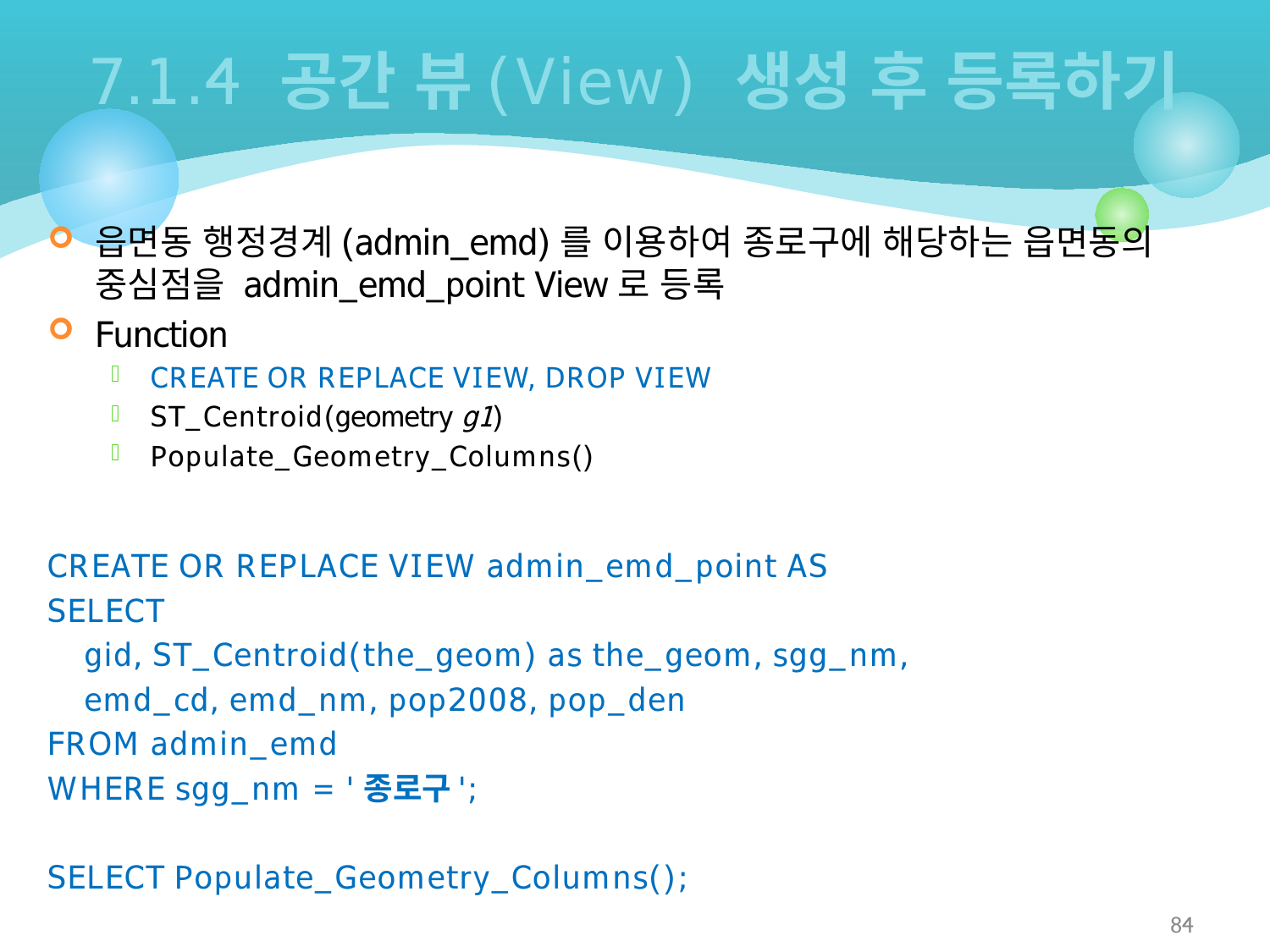

# 7.1.4 공간 뷰(View) 생성 후 등록하기
읍면동 행정경계(admin_emd)를 이용하여 종로구에 해당하는 읍면동의 중심점을 admin_emd_point View로 등록
Function
CREATE OR REPLACE VIEW, DROP VIEW
ST_Centroid(geometry g1)
Populate_Geometry_Columns()

CREATE OR REPLACE VIEW admin_emd_point AS
SELECT
    gid, ST_Centroid(the_geom) as the_geom, sgg_nm,
    emd_cd, emd_nm, pop2008, pop_den
FROM admin_emd
WHERE sgg_nm = '종로구';

SELECT Populate_Geometry_Columns();
84